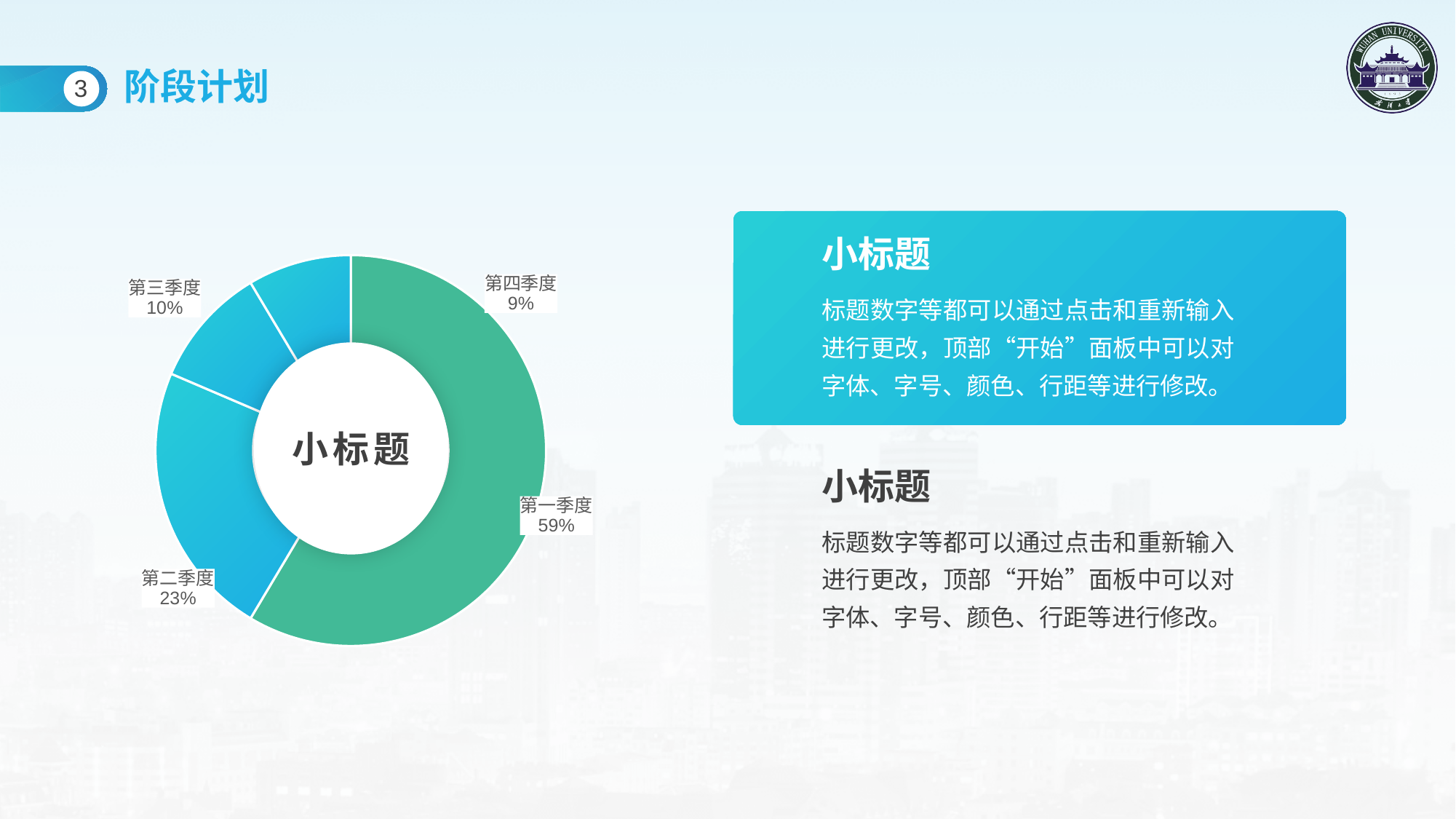

阶段计划
3

小标题

### Chart

| Category | 销售额 |
|---|---|
| 第一季度 | 8.2 |
| 第二季度 | 3.2 |
| 第三季度 | 1.4 |
| 第四季度 | 1.2 |
标题数字等都可以通过点击和重新输入进行更改，顶部“开始”面板中可以对字体、字号、颜色、行距等进行修改。
小标题
小标题
标题数字等都可以通过点击和重新输入进行更改，顶部“开始”面板中可以对字体、字号、颜色、行距等进行修改。